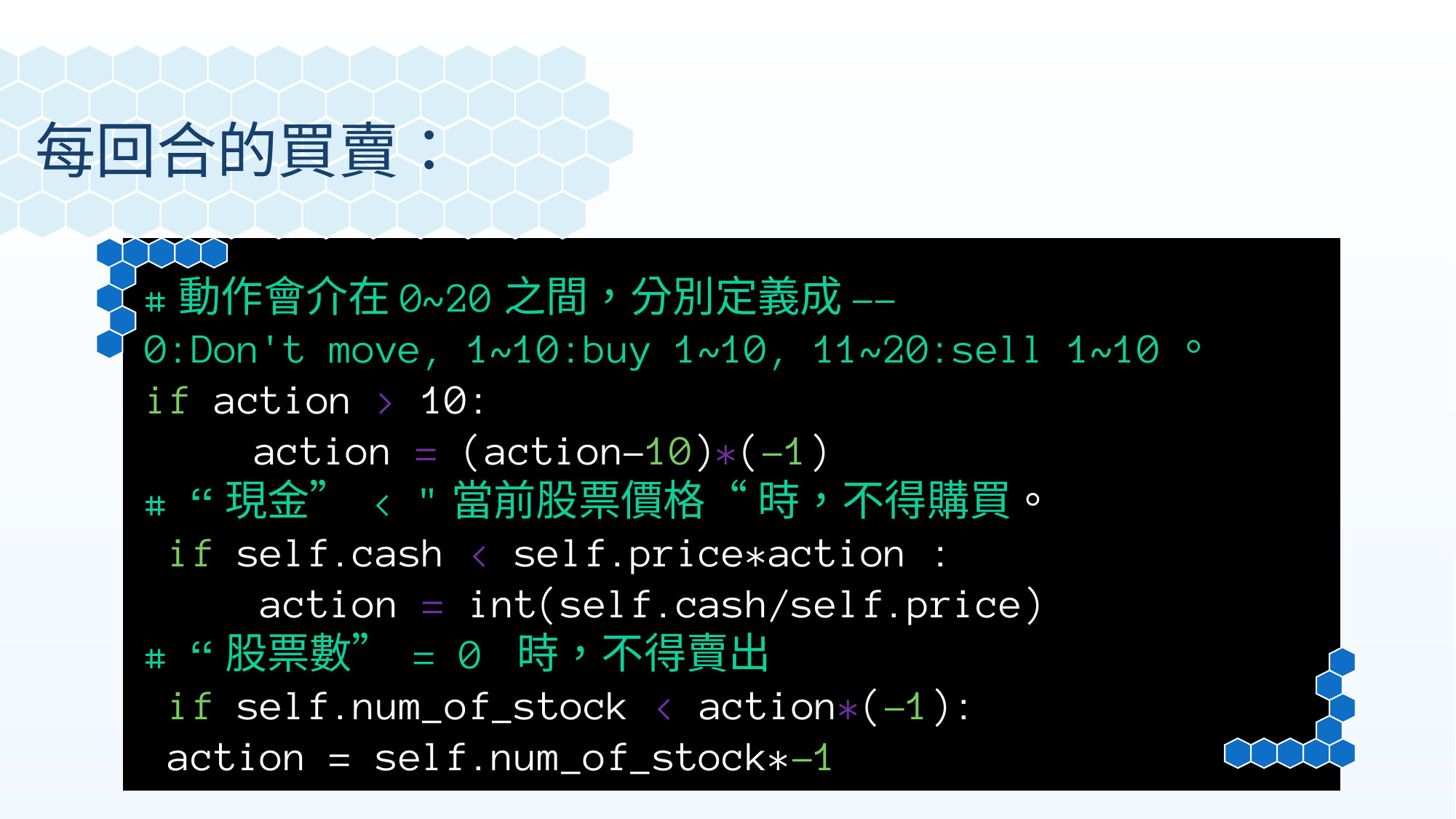

每回合的買賣：

#動作會介在0~20之間，分別定義成--
0:Don't move, 1~10:buy 1~10, 11~20:sell 1~10。
if action > 10:
	action = (action-10)*(-1)
# “現金” < "當前股票價格“ 時，不得購買。
 if self.cash < self.price*action :
     action = int(self.cash/self.price)
# “股票數” = 0 時，不得賣出
 if self.num_of_stock < action*(-1):
 action = self.num_of_stock*-1